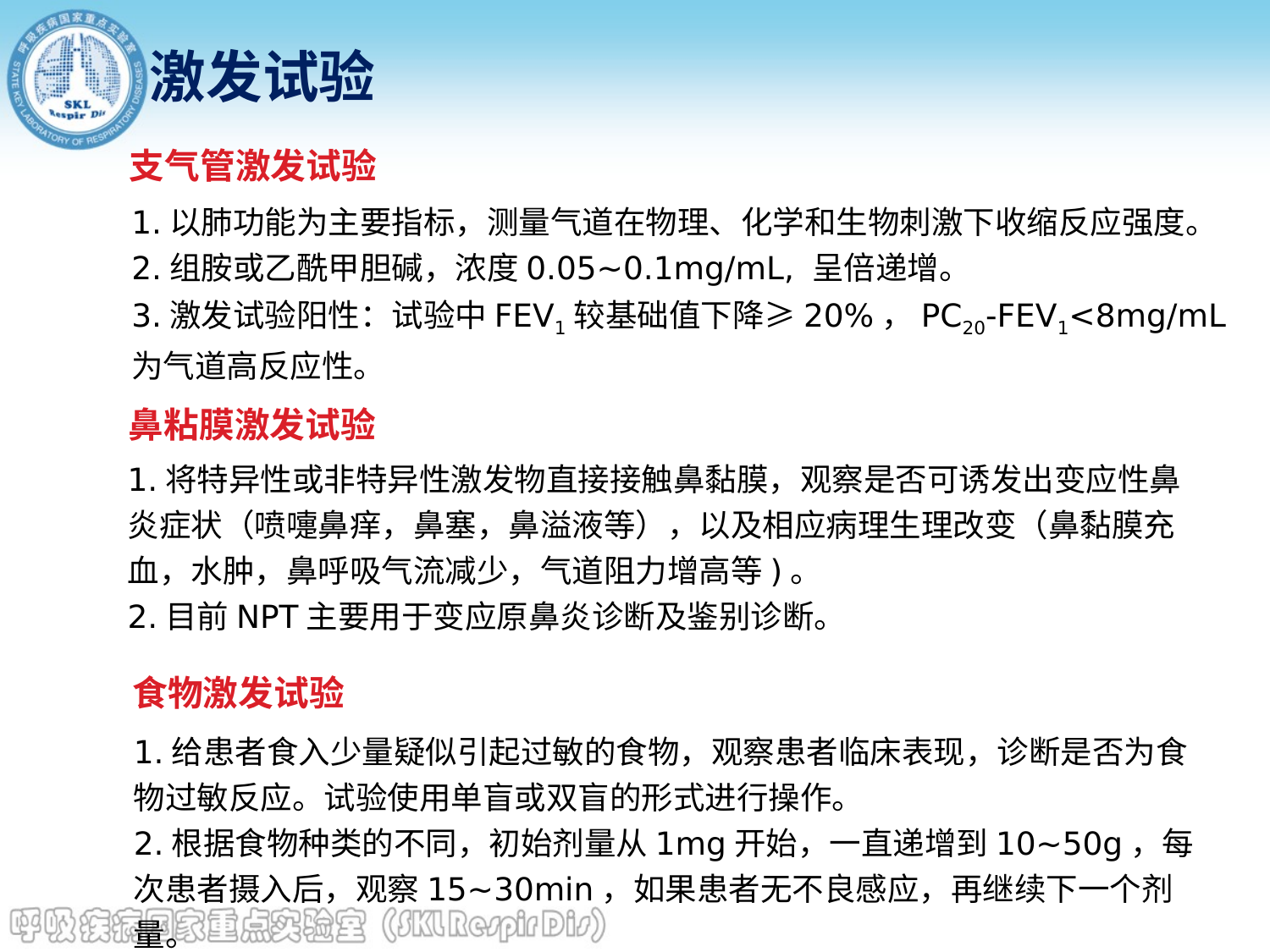

激发试验
支气管激发试验
1.以肺功能为主要指标，测量气道在物理、化学和生物刺激下收缩反应强度。
2.组胺或乙酰甲胆碱，浓度0.05~0.1mg/mL, 呈倍递增。
3.激发试验阳性：试验中FEV1较基础值下降≥20%，PC20-FEV1<8mg/mL为气道高反应性。
鼻粘膜激发试验
1.将特异性或非特异性激发物直接接触鼻黏膜，观察是否可诱发出变应性鼻炎症状（喷嚏鼻痒，鼻塞，鼻溢液等），以及相应病理生理改变（鼻黏膜充血，水肿，鼻呼吸气流减少，气道阻力增高等)。
2.目前NPT主要用于变应原鼻炎诊断及鉴别诊断。
食物激发试验
1.给患者食入少量疑似引起过敏的食物，观察患者临床表现，诊断是否为食物过敏反应。试验使用单盲或双盲的形式进行操作。
2.根据食物种类的不同，初始剂量从1mg开始，一直递增到10~50g，每次患者摄入后，观察15~30min，如果患者无不良感应，再继续下一个剂量。